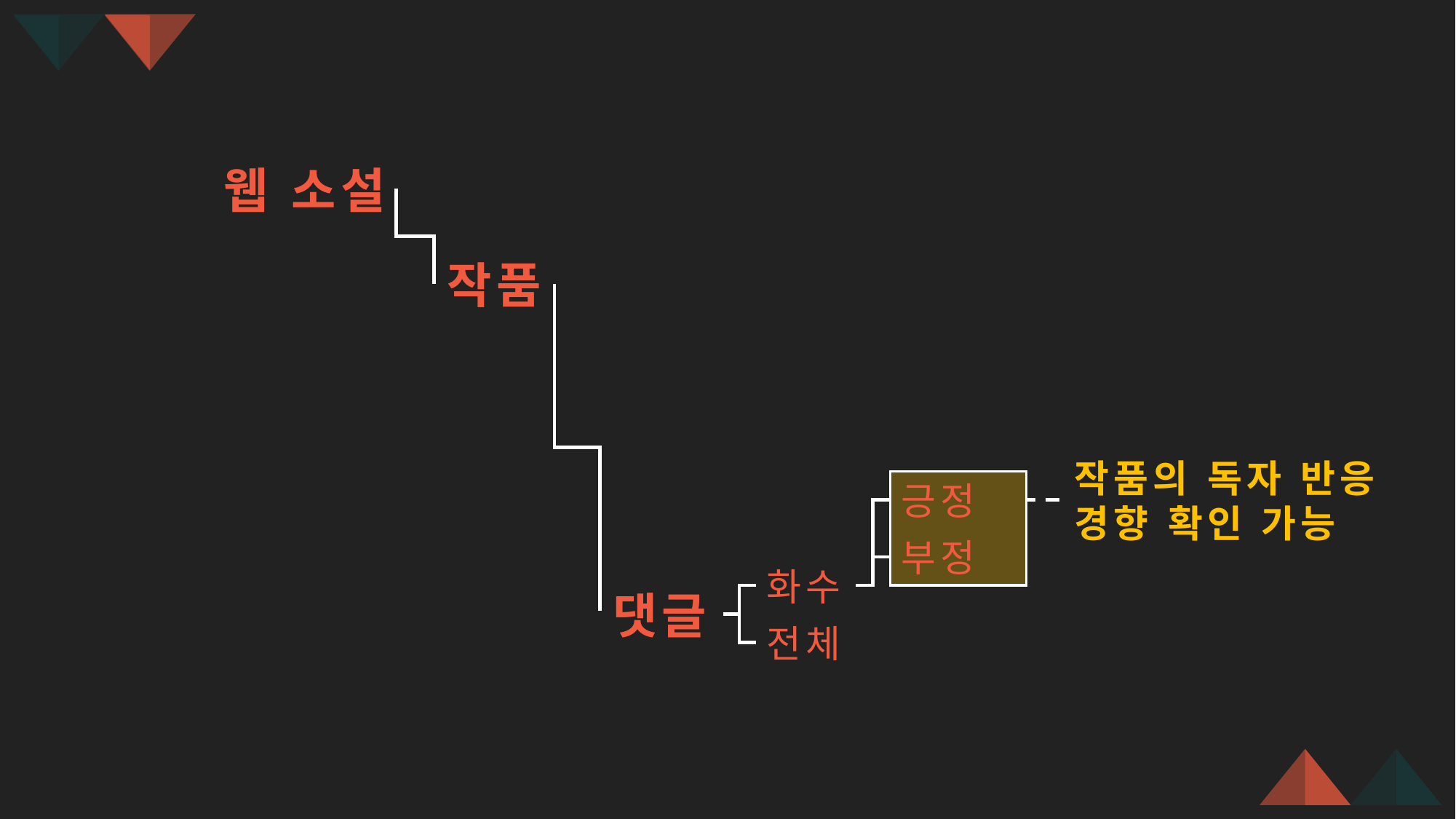

웹 소설
작품
작품의 독자 반응
경향 확인 가능

긍정
부정
화수
댓글
전체